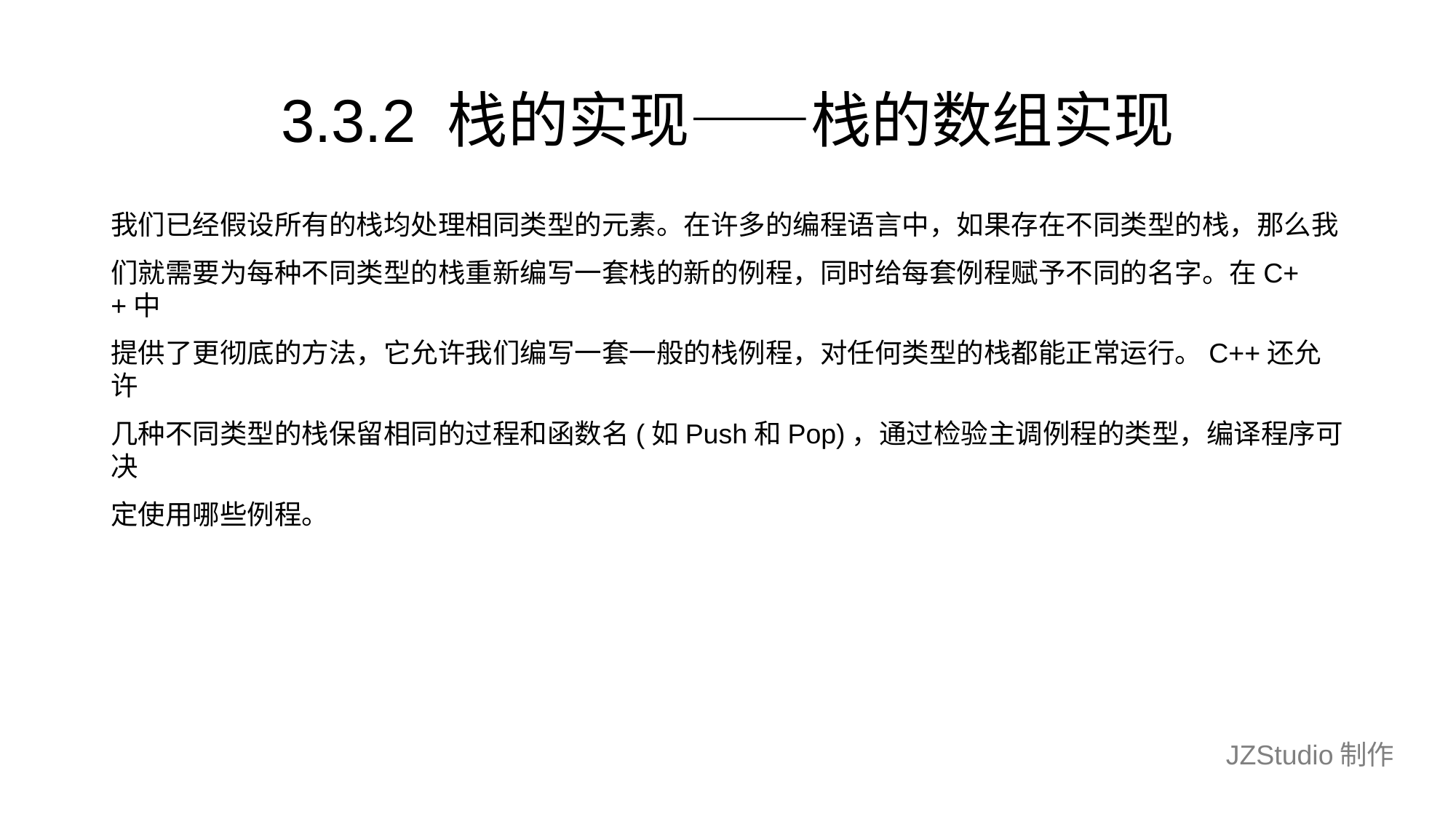

# 3.3.2 栈的实现——栈的数组实现
我们已经假设所有的栈均处理相同类型的元素。在许多的编程语言中，如果存在不同类型的栈，那么我
们就需要为每种不同类型的栈重新编写一套栈的新的例程，同时给每套例程赋予不同的名字。在C++中
提供了更彻底的方法，它允许我们编写一套一般的栈例程，对任何类型的栈都能正常运行。C++还允许
几种不同类型的栈保留相同的过程和函数名(如Push和Pop)，通过检验主调例程的类型，编译程序可决
定使用哪些例程。